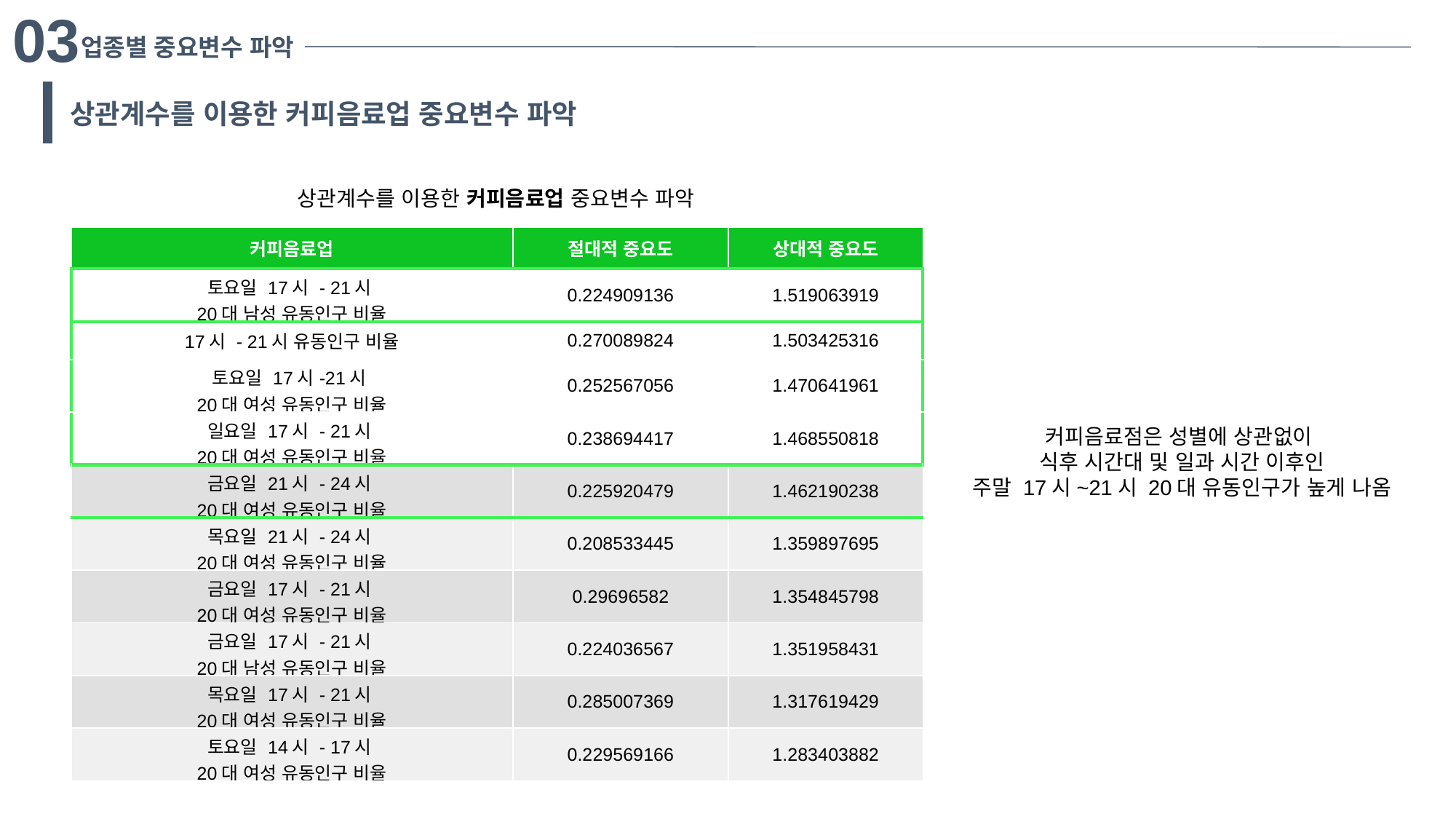

03
업종별 중요변수 파악

상관계수를 이용한 커피음료업 중요변수 파악
상관계수를 이용한 커피음료업 중요변수 파악
| 커피음료업 | 절대적 중요도 | 상대적 중요도 |
| --- | --- | --- |
| 토요일 17시 - 21시  20대 남성 유동인구 비율 | 0.224909136 | 1.519063919 |
| 17시 - 21시 유동인구 비율 | 0.270089824 | 1.503425316 |
| 토요일 17시-21시  20대 여성 유동인구 비율 | 0.252567056 | 1.470641961 |
| 일요일 17시 - 21시  20대 여성 유동인구 비율 | 0.238694417 | 1.468550818 |
| 금요일 21시 - 24시  20대 여성 유동인구 비율 | 0.225920479 | 1.462190238 |
| 목요일 21시 - 24시  20대 여성 유동인구 비율 | 0.208533445 | 1.359897695 |
| 금요일 17시 - 21시  20대 여성 유동인구 비율 | 0.29696582 | 1.354845798 |
| 금요일 17시 - 21시  20대 남성 유동인구 비율 | 0.224036567 | 1.351958431 |
| 목요일 17시 - 21시  20대 여성 유동인구 비율 | 0.285007369 | 1.317619429 |
| 토요일 14시 - 17시  20대 여성 유동인구 비율 | 0.229569166 | 1.283403882 |
커피음료점은 성별에 상관없이
식후 시간대 및 일과 시간 이후인
주말 17시~21시 20대 유동인구가 높게 나옴